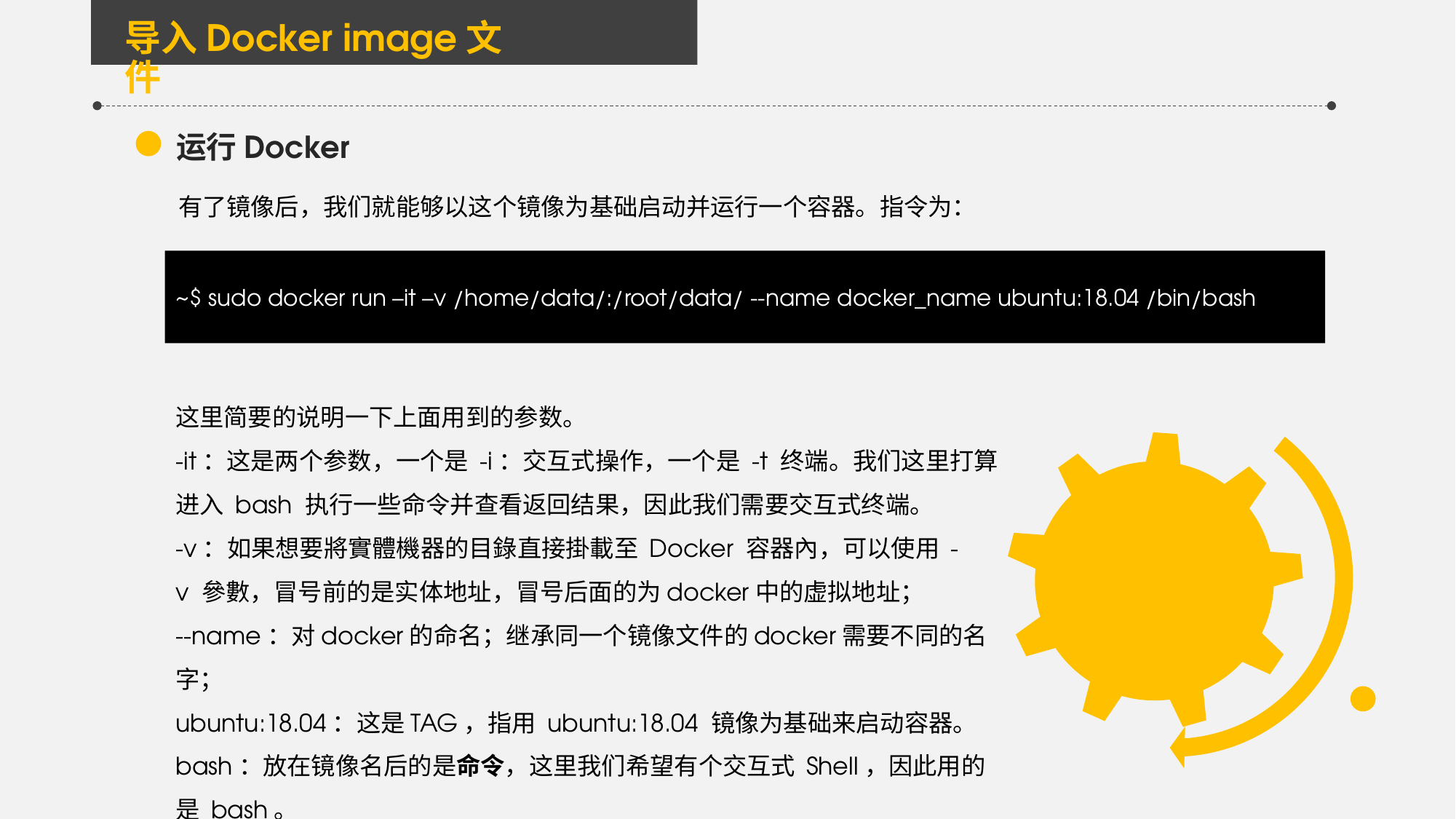

导入Docker image文件

运行Docker

有了镜像后，我们就能够以这个镜像为基础启动并运行一个容器。指令为：

~$ sudo docker run –it –v /home/data/:/root/data/ --name docker_name ubuntu:18.04 /bin/bash

这里简要的说明一下上面用到的参数。
-it：这是两个参数，一个是 -i：交互式操作，一个是 -t 终端。我们这里打算进入 bash 执行一些命令并查看返回结果，因此我们需要交互式终端。
-v：如果想要將實體機器的目錄直接掛載至 Docker 容器內，可以使用 -v 參數，冒号前的是实体地址，冒号后面的为docker中的虚拟地址；
--name：对docker的命名；继承同一个镜像文件的docker需要不同的名字；
ubuntu:18.04：这是TAG，指用 ubuntu:18.04 镜像为基础来启动容器。
bash：放在镜像名后的是命令，这里我们希望有个交互式 Shell，因此用的是 bash。